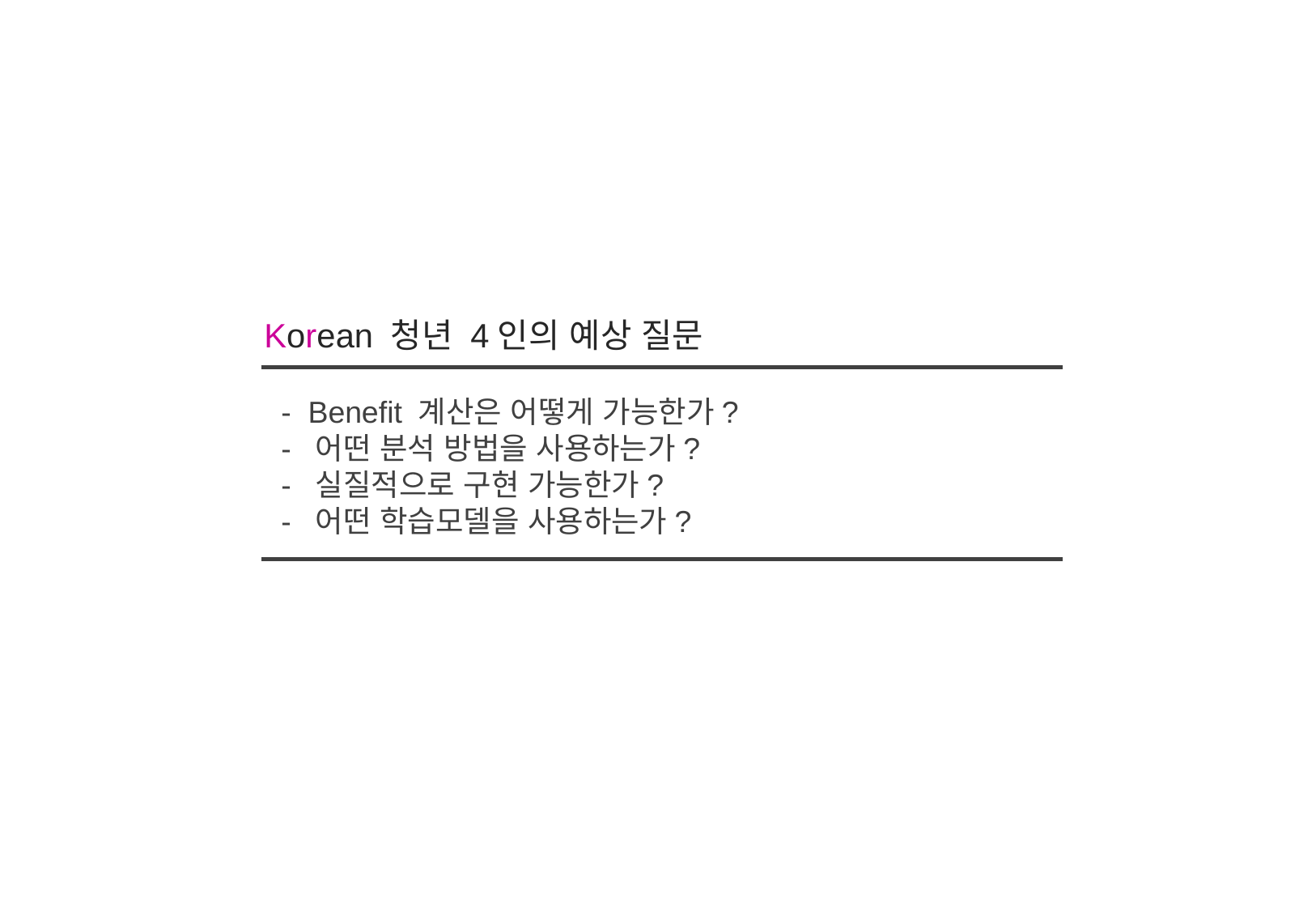

Korean 청년 4인의 예상 질문
-  Benefit 계산은 어떻게 가능한가?
-  어떤 분석 방법을 사용하는가?
-  실질적으로 구현 가능한가?
-  어떤 학습모델을 사용하는가?